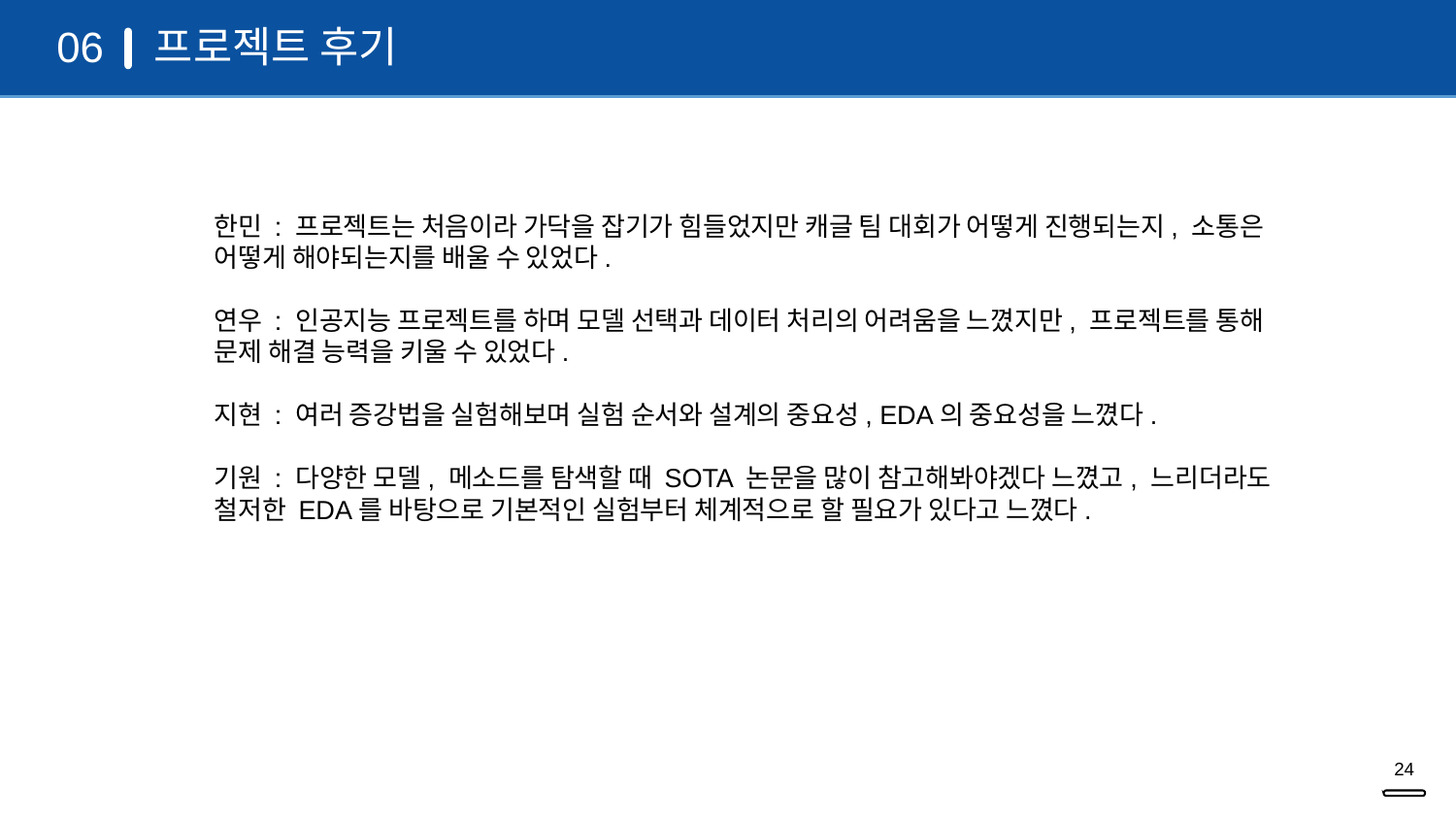

프로젝트 후기
06
한민 : 프로젝트는 처음이라 가닥을 잡기가 힘들었지만 캐글 팀 대회가 어떻게 진행되는지, 소통은 어떻게 해야되는지를 배울 수 있었다.

연우 : 인공지능 프로젝트를 하며 모델 선택과 데이터 처리의 어려움을 느꼈지만, 프로젝트를 통해 문제 해결 능력을 키울 수 있었다.

지현 : 여러 증강법을 실험해보며 실험 순서와 설계의 중요성, EDA의 중요성을 느꼈다.

기원 : 다양한 모델, 메소드를 탐색할 때 SOTA 논문을 많이 참고해봐야겠다 느꼈고, 느리더라도 철저한 EDA를 바탕으로 기본적인 실험부터 체계적으로 할 필요가 있다고 느꼈다.

24